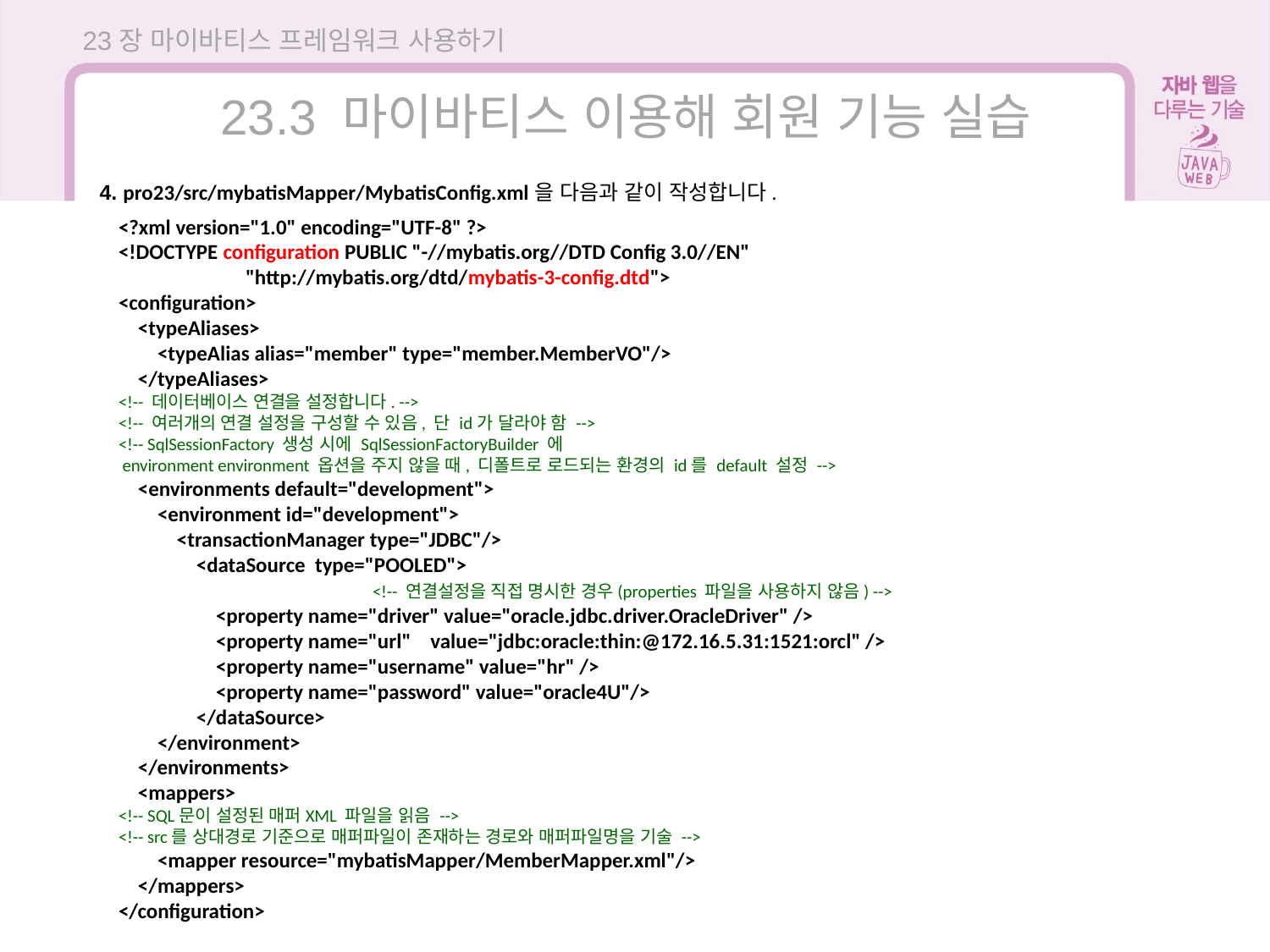

23장 마이바티스 프레임워크 사용하기
23.3 마이바티스 이용해 회원 기능 실습
4. pro23/src/mybatisMapper/MybatisConfig.xml을 다음과 같이 작성합니다.
<?xml version="1.0" encoding="UTF-8" ?>
<!DOCTYPE configuration PUBLIC "-//mybatis.org//DTD Config 3.0//EN"
	"http://mybatis.org/dtd/mybatis-3-config.dtd">
<configuration>
    <typeAliases>
        <typeAlias alias="member" type="member.MemberVO"/>
    </typeAliases>
<!-- 데이터베이스 연결을 설정합니다. -->
<!-- 여러개의 연결 설정을 구성할 수 있음, 단 id가 달라야 함 -->
<!-- SqlSessionFactory 생성 시에 SqlSessionFactoryBuilder 에
 environment environment 옵션을 주지 않을 때, 디폴트로 로드되는 환경의 id를 default 설정 -->
    <environments default="development">
        <environment id="development">
            <transactionManager type="JDBC"/>
                <dataSource  type="POOLED">
		<!-- 연결설정을 직접 명시한 경우(properties 파일을 사용하지 않음) -->
                    <property name="driver" value="oracle.jdbc.driver.OracleDriver" />
                    <property name="url"    value="jdbc:oracle:thin:@172.16.5.31:1521:orcl" />
                    <property name="username" value="hr" />
                    <property name="password" value="oracle4U"/>
                </dataSource>
        </environment>
    </environments>
    <mappers>
<!-- SQL문이 설정된 매퍼XML 파일을 읽음 -->
<!-- src를 상대경로 기준으로 매퍼파일이 존재하는 경로와 매퍼파일명을 기술 -->
        <mapper resource="mybatisMapper/MemberMapper.xml"/>
    </mappers>
</configuration>